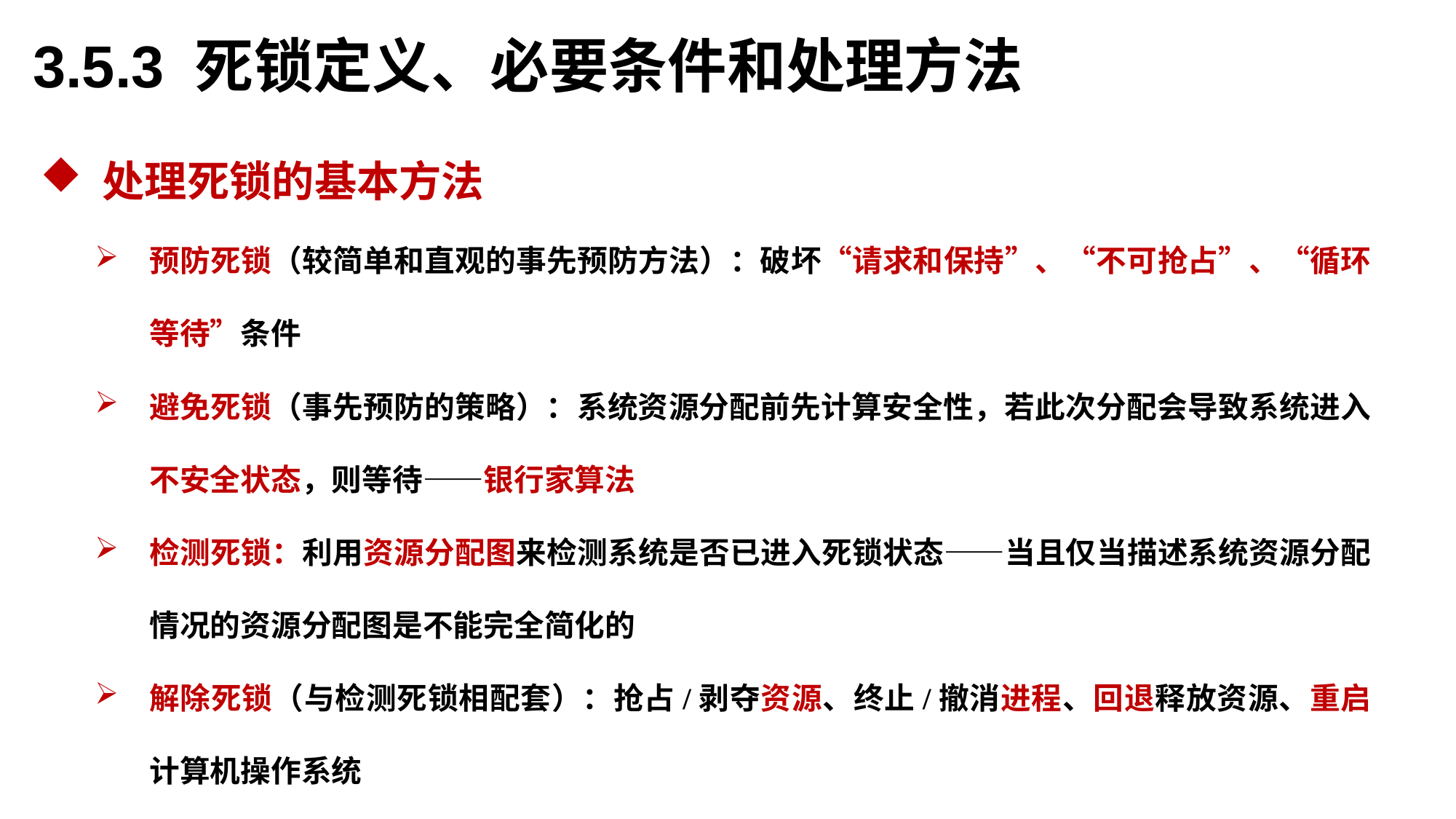

3.5.3 死锁定义、必要条件和处理方法
 处理死锁的基本方法
预防死锁（较简单和直观的事先预防方法）：破坏“请求和保持”、“不可抢占”、“循环等待”条件
避免死锁（事先预防的策略）：系统资源分配前先计算安全性，若此次分配会导致系统进入不安全状态，则等待——银行家算法
检测死锁：利用资源分配图来检测系统是否已进入死锁状态——当且仅当描述系统资源分配情况的资源分配图是不能完全简化的
解除死锁（与检测死锁相配套）：抢占/剥夺资源、终止/撤消进程、回退释放资源、重启计算机操作系统